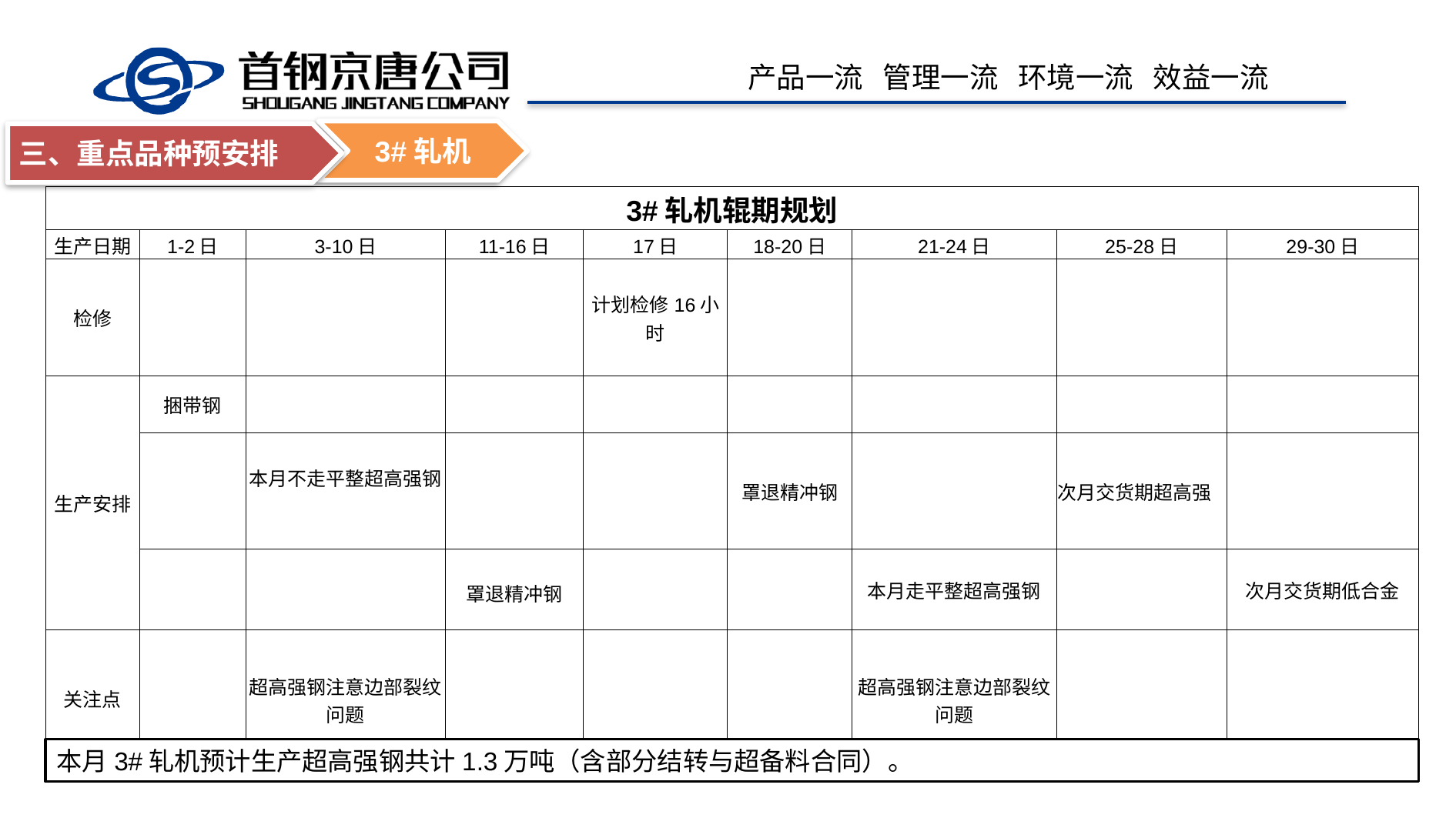

3#轧机
三、重点品种预安排
| 3#轧机辊期规划 |  |  |  |  |  |  |  |  |
| --- | --- | --- | --- | --- | --- | --- | --- | --- |
| 生产日期 | 1-2日 | 3-10日 | 11-16日 | 17日 | 18-20日 | 21-24日 | 25-28日 | 29-30日 |
| 检修 |  |  |  | 计划检修16小时 |  |  |  |  |
| 生产安排 | 捆带钢 |  |  |  |  |  |  |  |
|  |  | 本月不走平整超高强钢 |  |  | 罩退精冲钢 |  | 次月交货期超高强 |  |
|  |  |  | 罩退精冲钢 |  |  | 本月走平整超高强钢 |  | 次月交货期低合金 |
| 关注点 |  | 超高强钢注意边部裂纹问题 |  |  |  | 超高强钢注意边部裂纹问题 |  |  |
本月3#轧机预计生产超高强钢共计1.3万吨（含部分结转与超备料合同）。